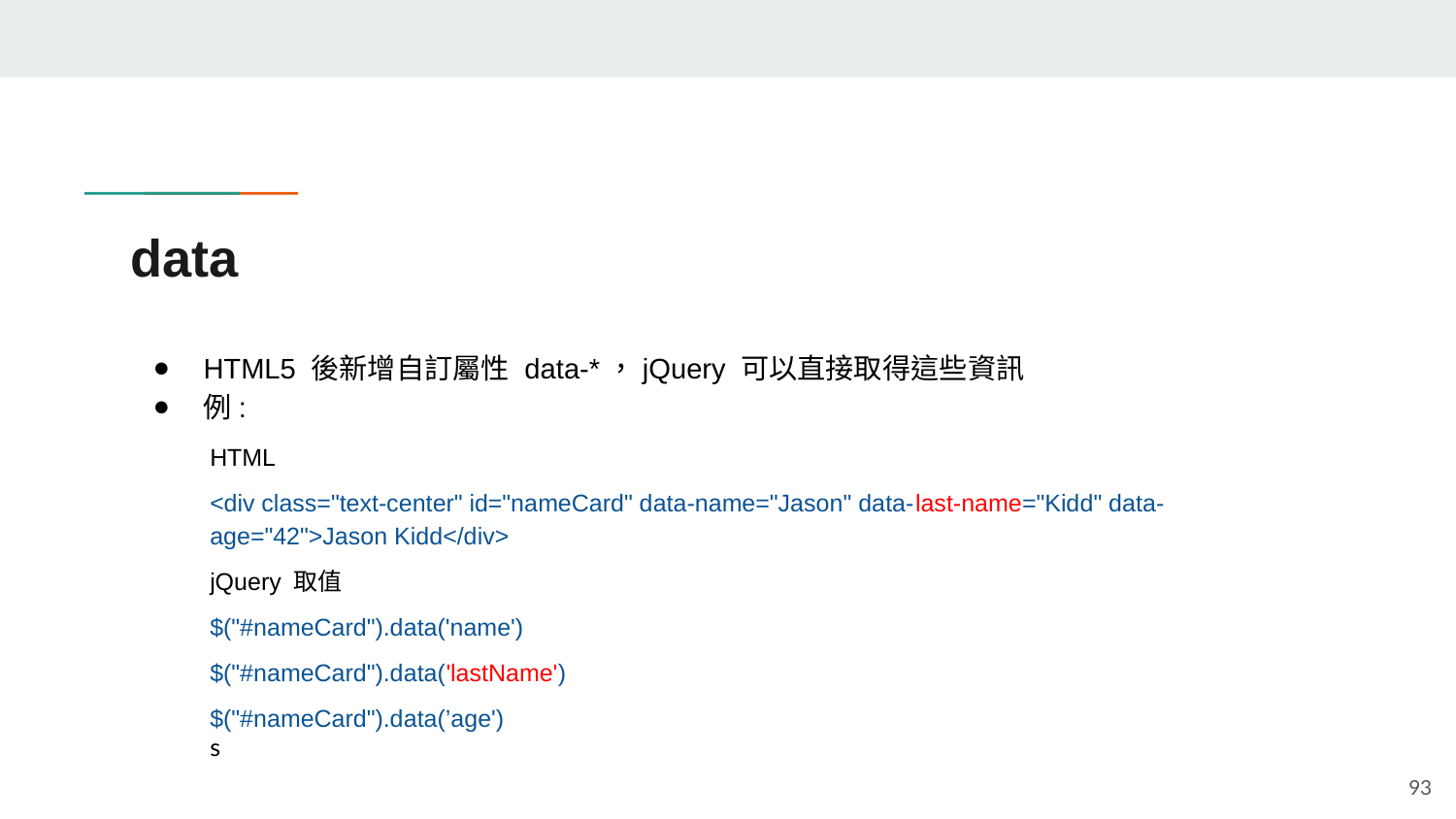

# data
HTML5 後新增自訂屬性 data-*，jQuery 可以直接取得這些資訊
例:
HTML
<div class="text-center" id="nameCard" data-name="Jason" data-last-name="Kidd" data-age="42">Jason Kidd</div>
jQuery 取值
$("#nameCard").data('name')
$("#nameCard").data('lastName')
$("#nameCard").data(’age')
s
93